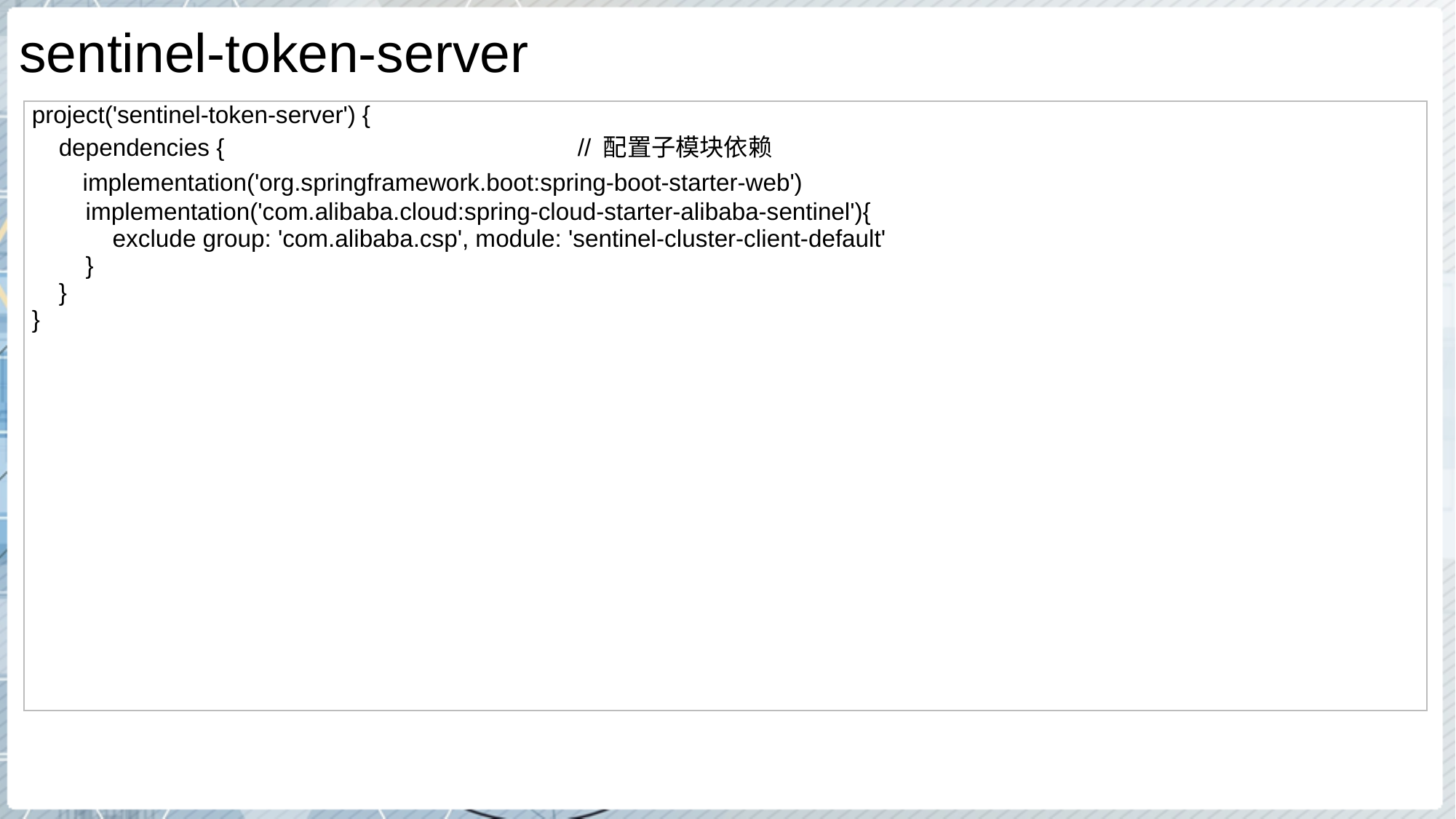

# sentinel-token-server
| project('sentinel-token-server') { dependencies { // 配置子模块依赖 implementation('org.springframework.boot:spring-boot-starter-web') implementation('com.alibaba.cloud:spring-cloud-starter-alibaba-sentinel'){ exclude group: 'com.alibaba.csp', module: 'sentinel-cluster-client-default' } } } |
| --- |